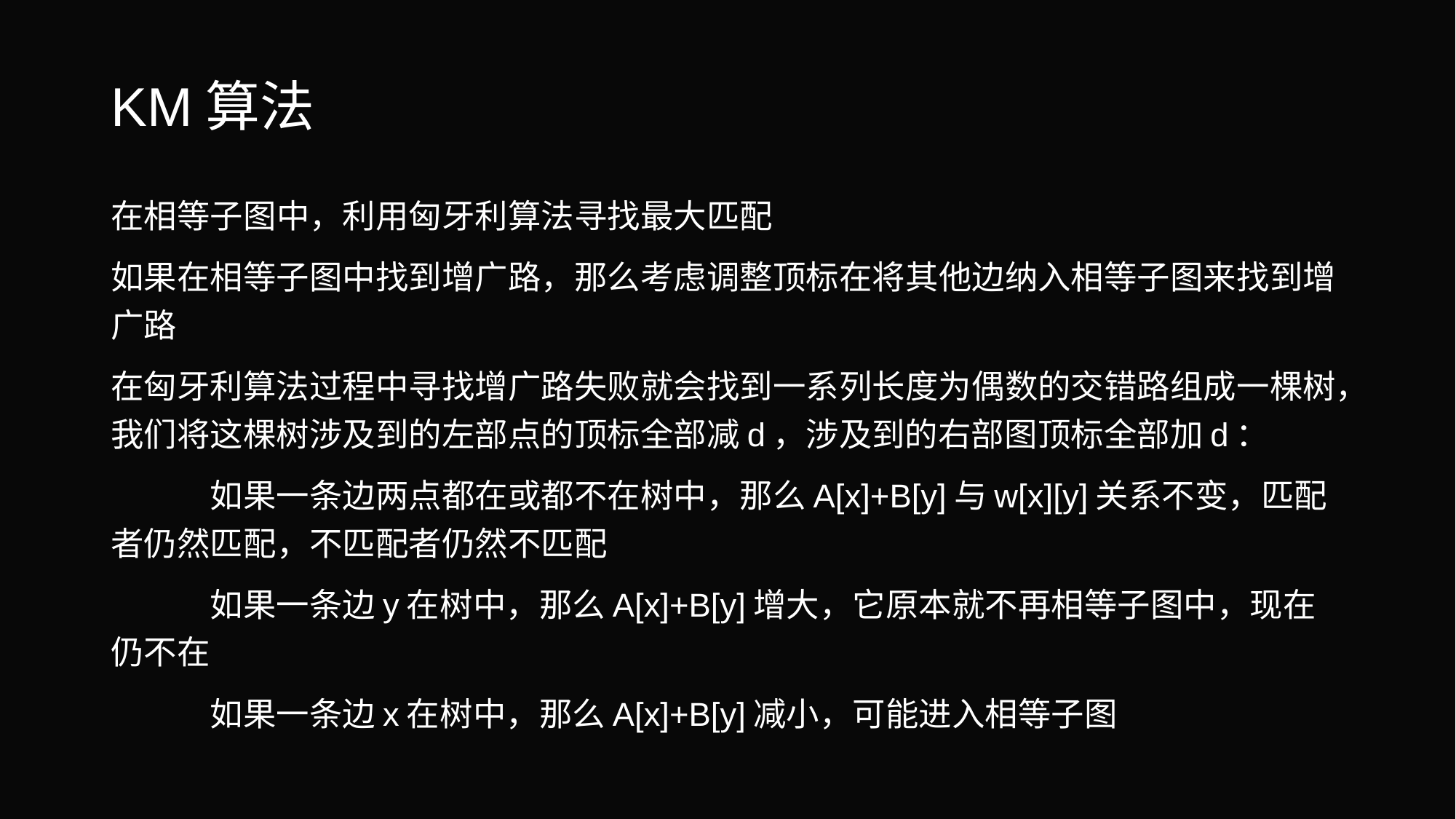

# KM算法
在相等子图中，利用匈牙利算法寻找最大匹配
如果在相等子图中找到增广路，那么考虑调整顶标在将其他边纳入相等子图来找到增广路
在匈牙利算法过程中寻找增广路失败就会找到一系列长度为偶数的交错路组成一棵树，我们将这棵树涉及到的左部点的顶标全部减d，涉及到的右部图顶标全部加d：
	如果一条边两点都在或都不在树中，那么A[x]+B[y]与w[x][y]关系不变，匹配者仍然匹配，不匹配者仍然不匹配
	如果一条边y在树中，那么A[x]+B[y]增大，它原本就不再相等子图中，现在仍不在
	如果一条边x在树中，那么A[x]+B[y]减小，可能进入相等子图